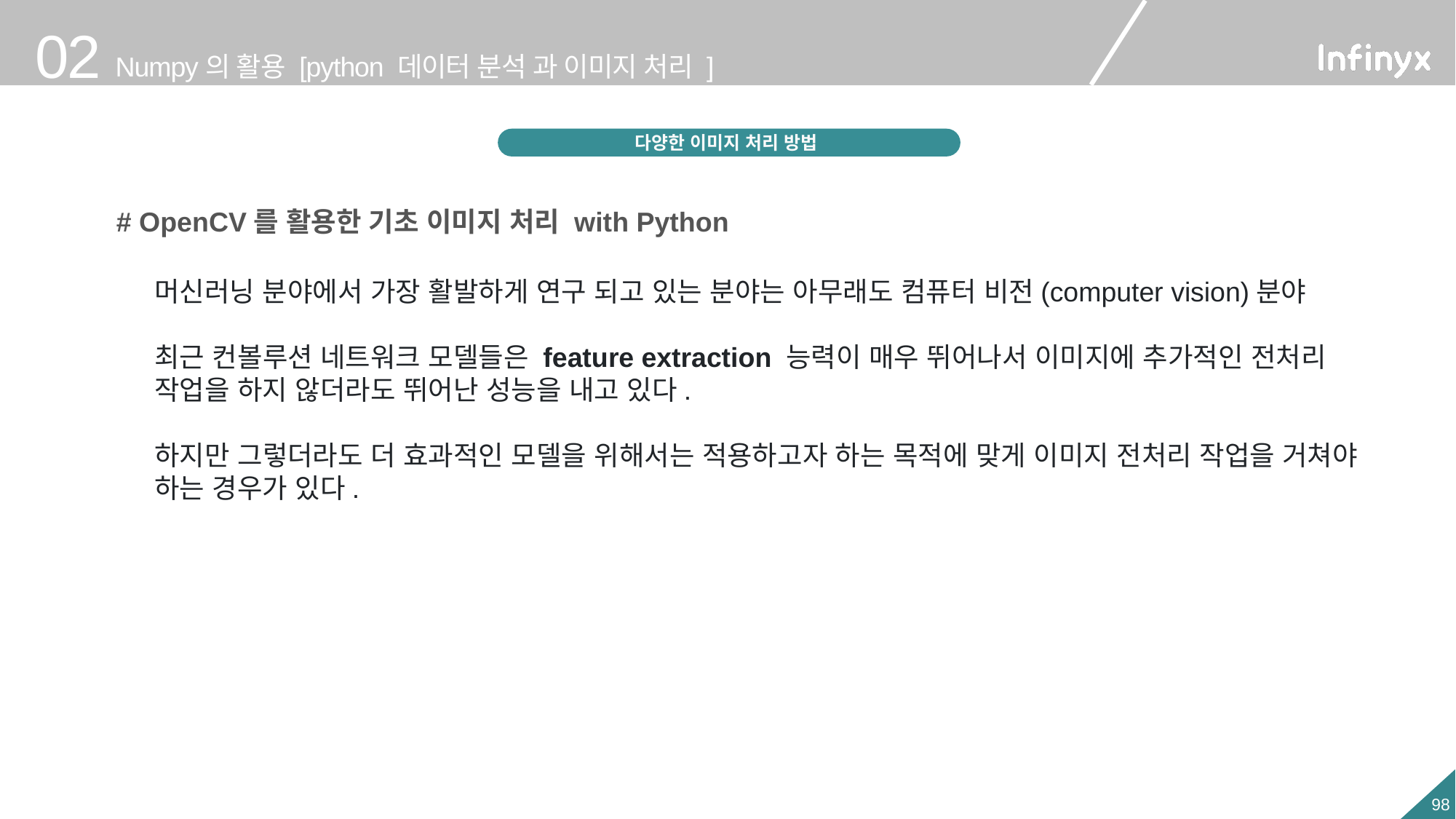

다양한 이미지 처리 방법
# OpenCV를 활용한 기초 이미지 처리 with Python
머신러닝 분야에서 가장 활발하게 연구 되고 있는 분야는 아무래도 컴퓨터 비전(computer vision)분야
최근 컨볼루션 네트워크 모델들은 feature extraction 능력이 매우 뛰어나서 이미지에 추가적인 전처리 작업을 하지 않더라도 뛰어난 성능을 내고 있다.

하지만 그렇더라도 더 효과적인 모델을 위해서는 적용하고자 하는 목적에 맞게 이미지 전처리 작업을 거쳐야 하는 경우가 있다.